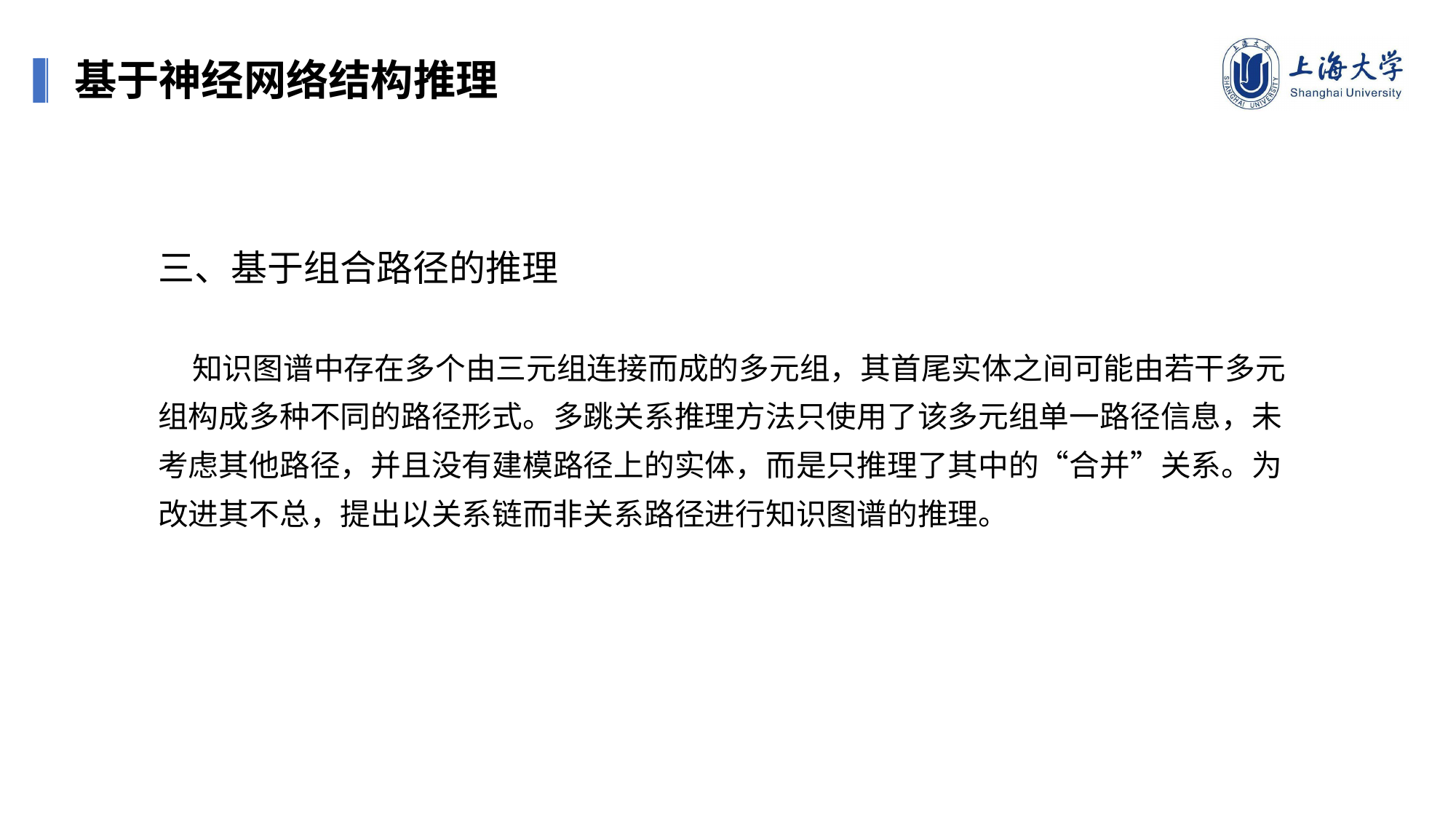

基于神经网络结构推理
三、基于组合路径的推理

    知识图谱中存在多个由三元组连接而成的多元组，其首尾实体之间可能由若干多元组构成多种不同的路径形式。多跳关系推理方法只使用了该多元组单一路径信息，未考虑其他路径，并且没有建模路径上的实体，而是只推理了其中的“合并”关系。为改进其不总，提出以关系链而非关系路径进行知识图谱的推理。